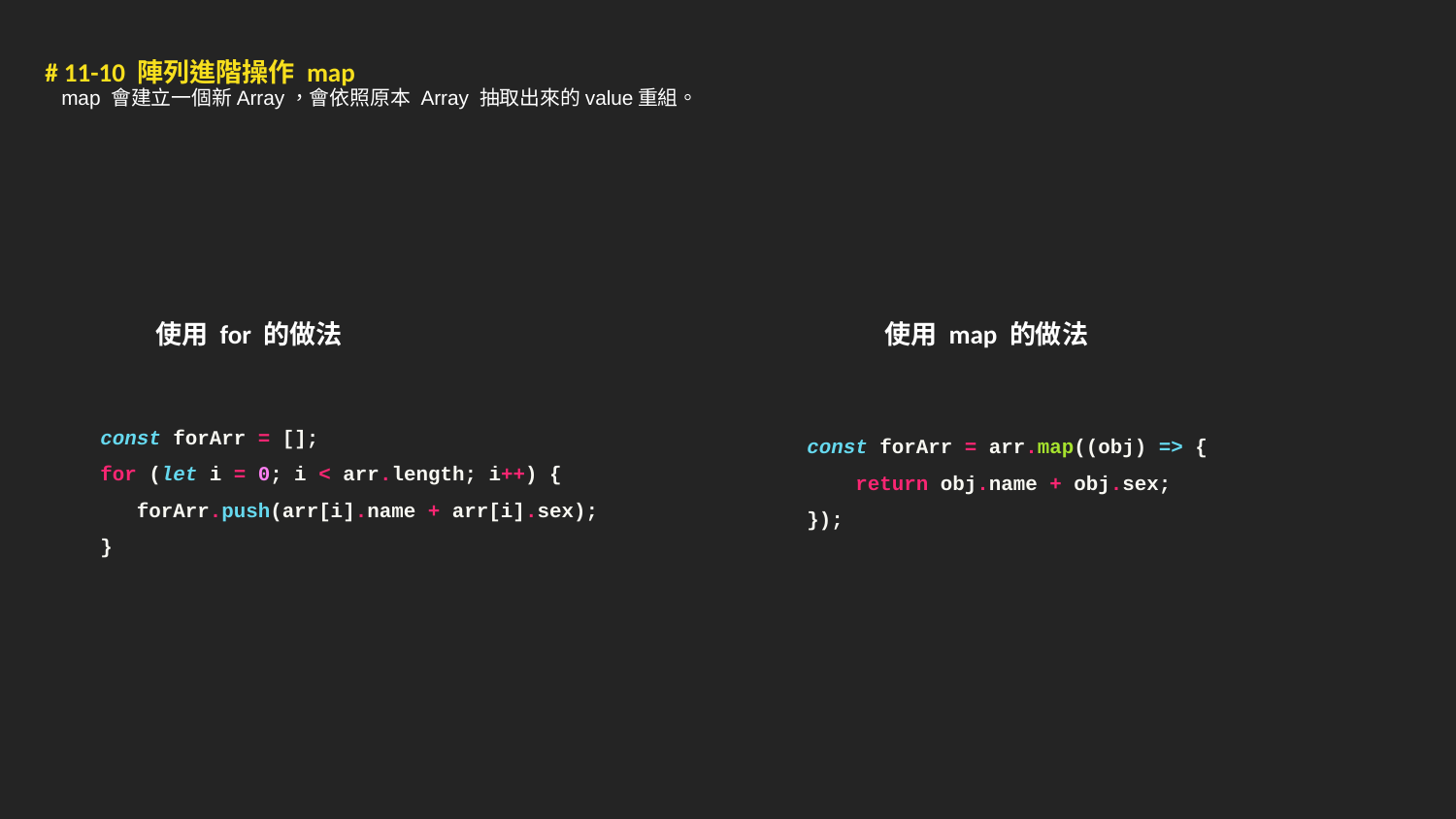

# 11-10 陣列進階操作 map
map 會建立一個新Array，會依照原本 Array 抽取出來的value重組。
使用 for 的做法
使用 map 的做法
const forArr = [];
for (let i = 0; i < arr.length; i++) {
   forArr.push(arr[i].name + arr[i].sex);
}
const forArr = arr.map((obj) => {
    return obj.name + obj.sex;
});